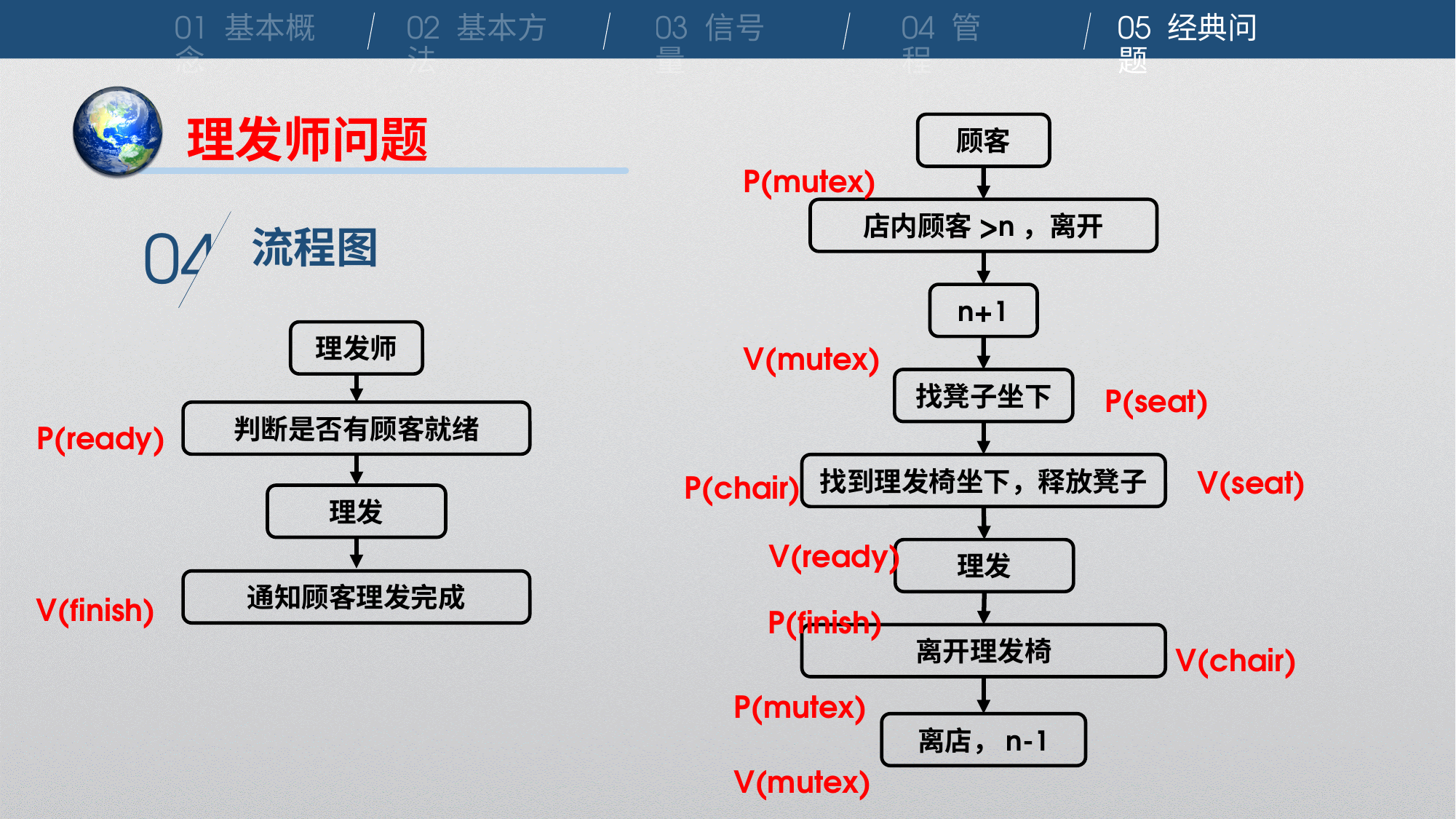

01 基本概念
02 基本方法
03 信号量
04 管程
05 经典问题
理发师问题
顾客
P(mutex)
店内顾客>n，离开
流程图

04
n+1
V(mutex)
理发师
P(seat)
找凳子坐下
P(ready)
判断是否有顾客就绪
V(seat)
P(chair)
找到理发椅坐下，释放凳子
理发
V(ready)
理发
V(finish)
通知顾客理发完成
P(finish)
V(chair)
离开理发椅
P(mutex)
离店，n-1
V(mutex)